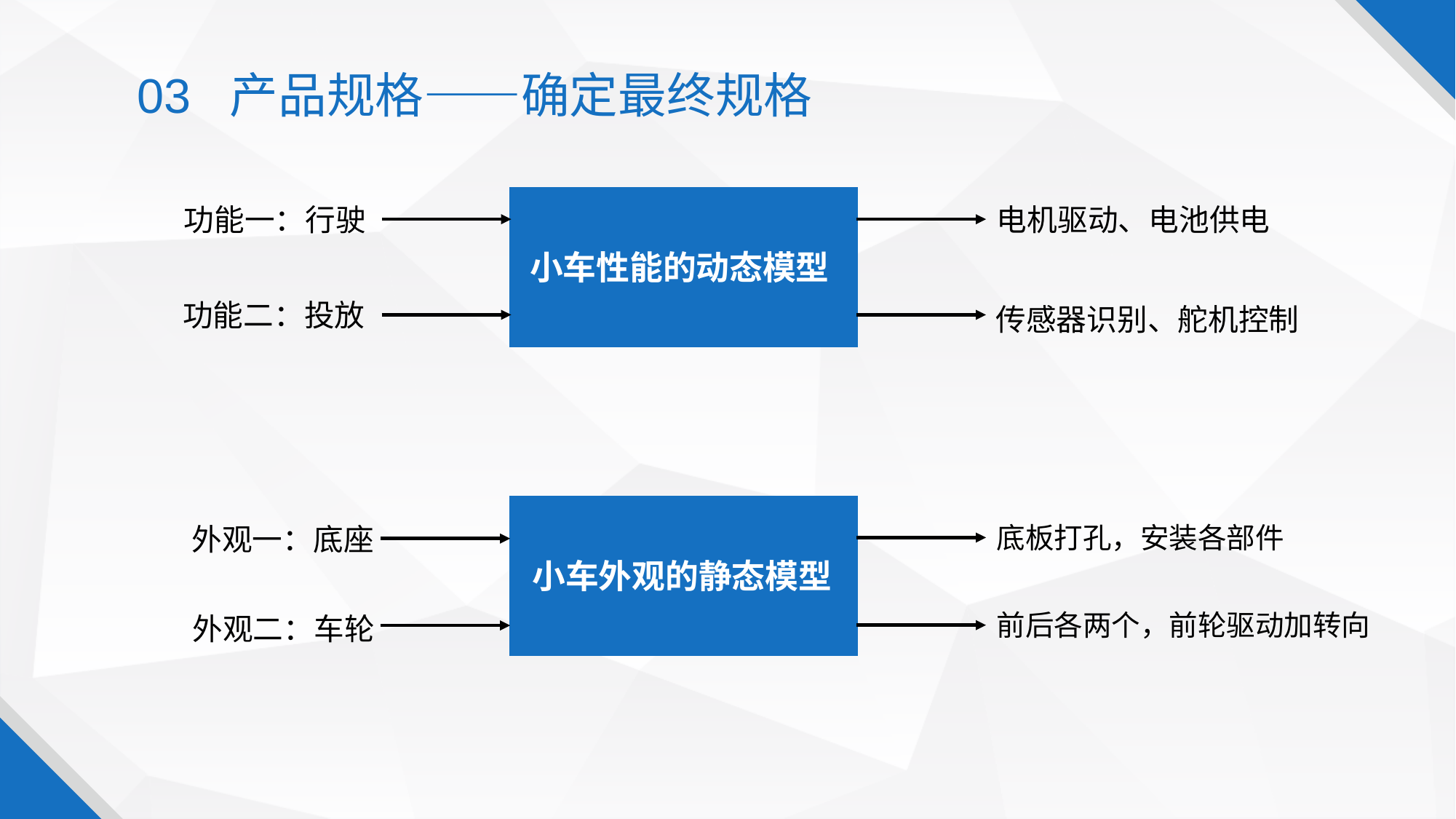

03  产品规格——确定最终规格

功能一：行驶
电机驱动、电池供电
小车性能的动态模型
功能二：投放
传感器识别、舵机控制

外观一：底座
底板打孔，安装各部件
小车外观的静态模型
前后各两个，前轮驱动加转向
外观二：车轮